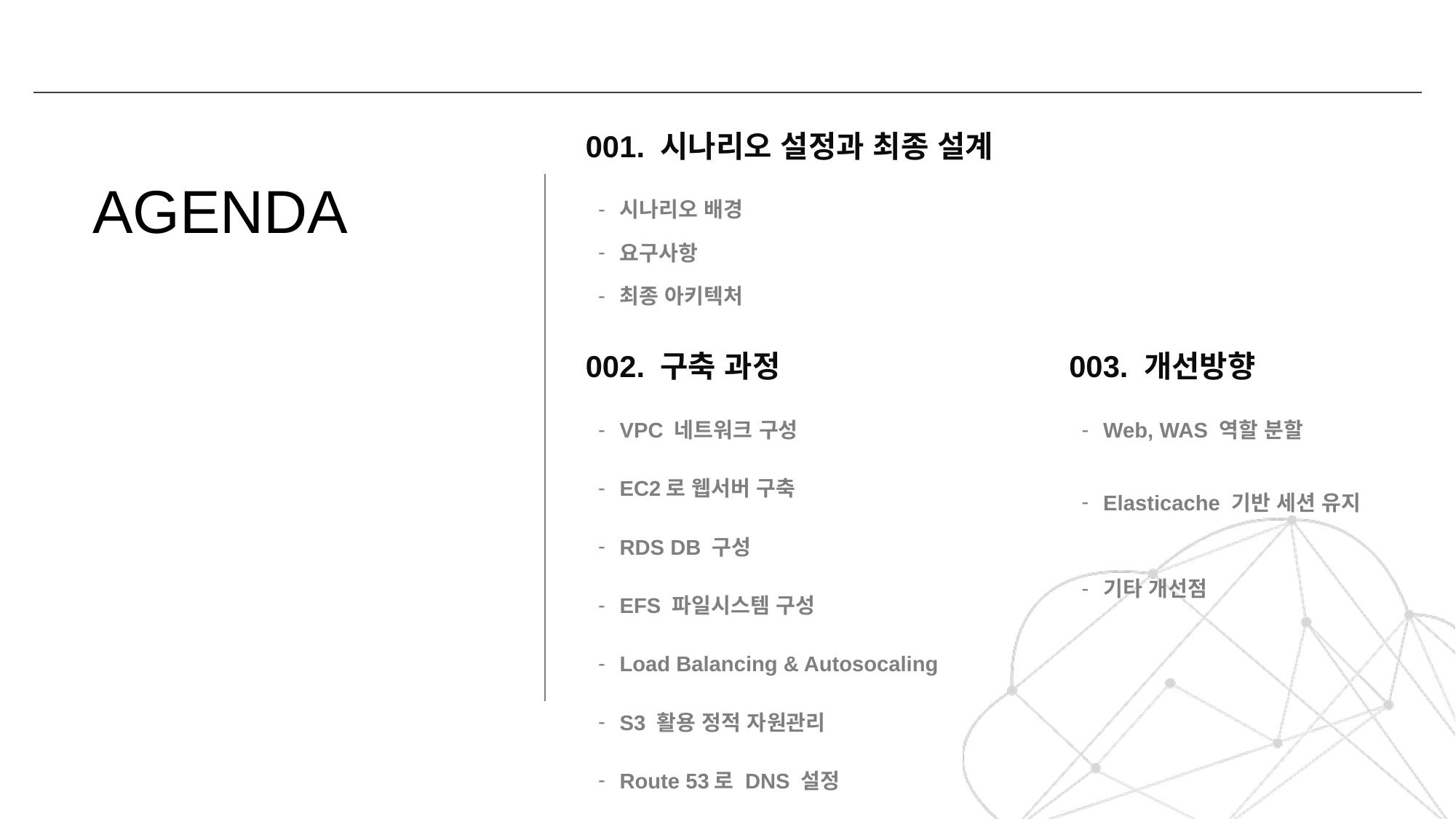

001. 시나리오 설정과 최종 설계

시나리오 배경
요구사항
최종 아키텍처

# AGENDA

002. 구축 과정

VPC 네트워크 구성

EC2로 웹서버 구축

RDS DB 구성

EFS 파일시스템 구성

Load Balancing & Autosocaling

S3 활용 정적 자원관리

Route 53로 DNS 설정

003. 개선방향

Web, WAS 역할 분할

Elasticache 기반 세션 유지

기타 개선점